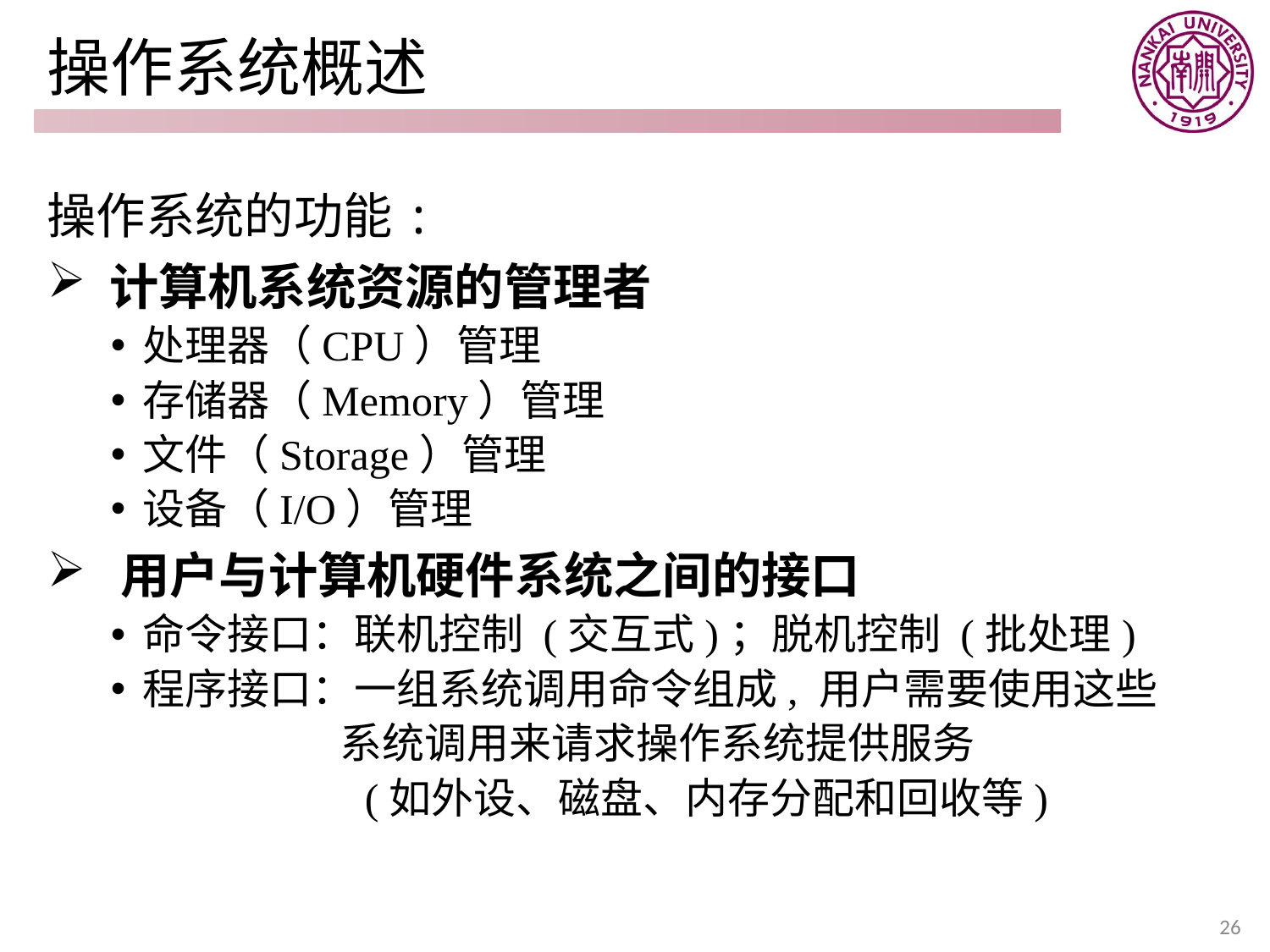

# 操作系统概述
操作系统的功能:
 计算机系统资源的管理者
处理器（CPU）管理
存储器（Memory）管理
文件（Storage）管理
设备（I/O）管理
  用户与计算机硬件系统之间的接口
命令接口：联机控制 (交互式)；脱机控制 (批处理)
程序接口：一组系统调用命令组成, 用户需要使用这些
                       系统调用来请求操作系统提供服务
                        (如外设、磁盘、内存分配和回收等)

26